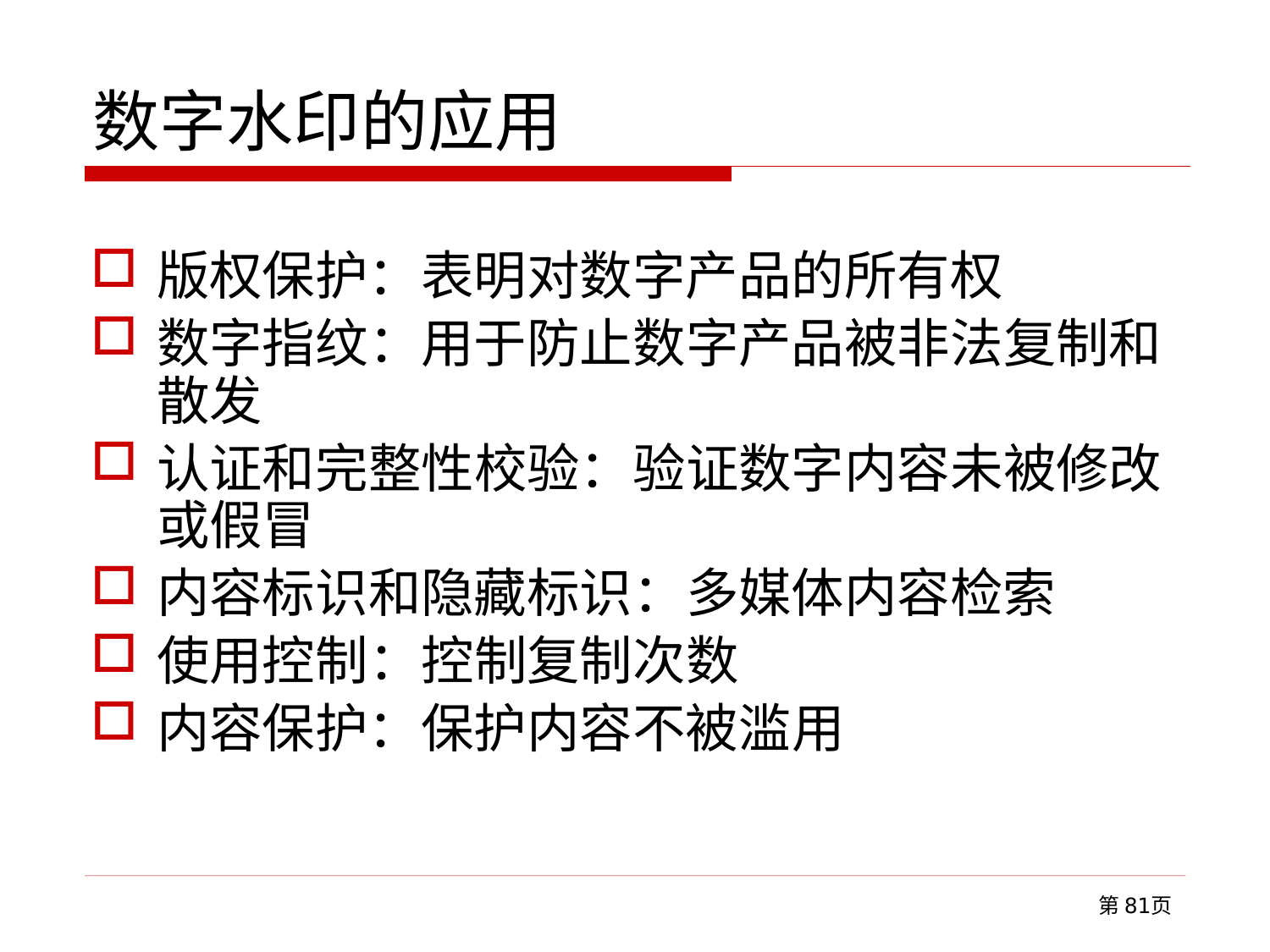

# 数字水印的应用
版权保护：表明对数字产品的所有权
数字指纹：用于防止数字产品被非法复制和散发
认证和完整性校验：验证数字内容未被修改或假冒
内容标识和隐藏标识：多媒体内容检索
使用控制：控制复制次数
内容保护：保护内容不被滥用
81